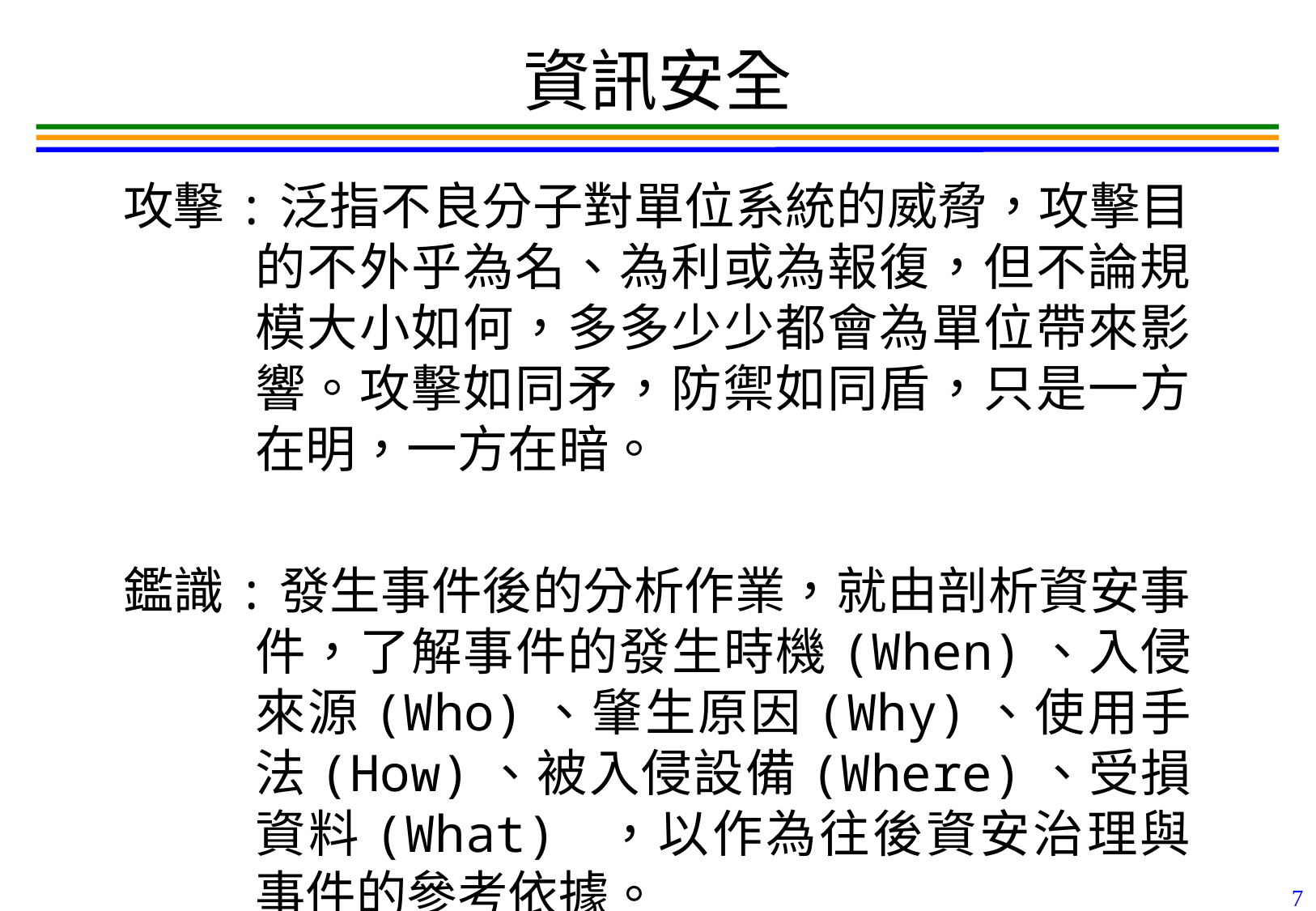

# 資訊安全
攻擊:泛指不良分子對單位系統的威脅，攻擊目的不外乎為名、為利或為報復，但不論規模大小如何，多多少少都會為單位帶來影響。攻擊如同矛，防禦如同盾，只是一方在明，一方在暗。

鑑識:發生事件後的分析作業，就由剖析資安事件，了解事件的發生時機(When)、入侵來源(Who)、肇生原因(Why)、使用手法(How)、被入侵設備(Where)、受損資料(What) ，以作為往後資安治理與事件的參考依據。
7